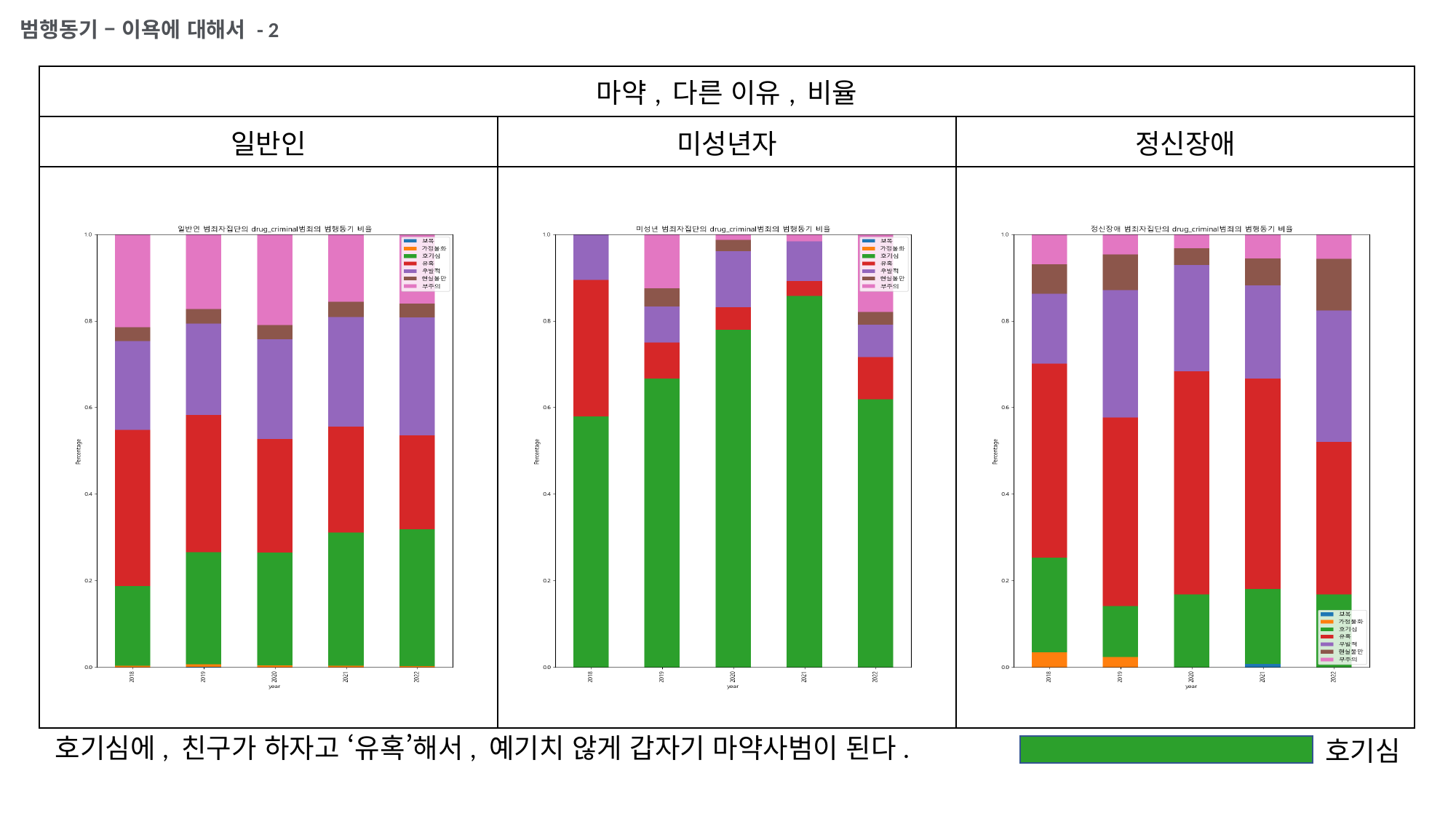

범행동기 – 이욕에 대해서 - 2
| 마약, 다른 이유, 비율 |  |  |
| --- | --- | --- |
| 일반인 | 미성년자 | 정신장애 |
|  |  |  |
호기심에, 친구가 하자고 ‘유혹’해서, 예기치 않게 갑자기 마약사범이 된다.
호기심